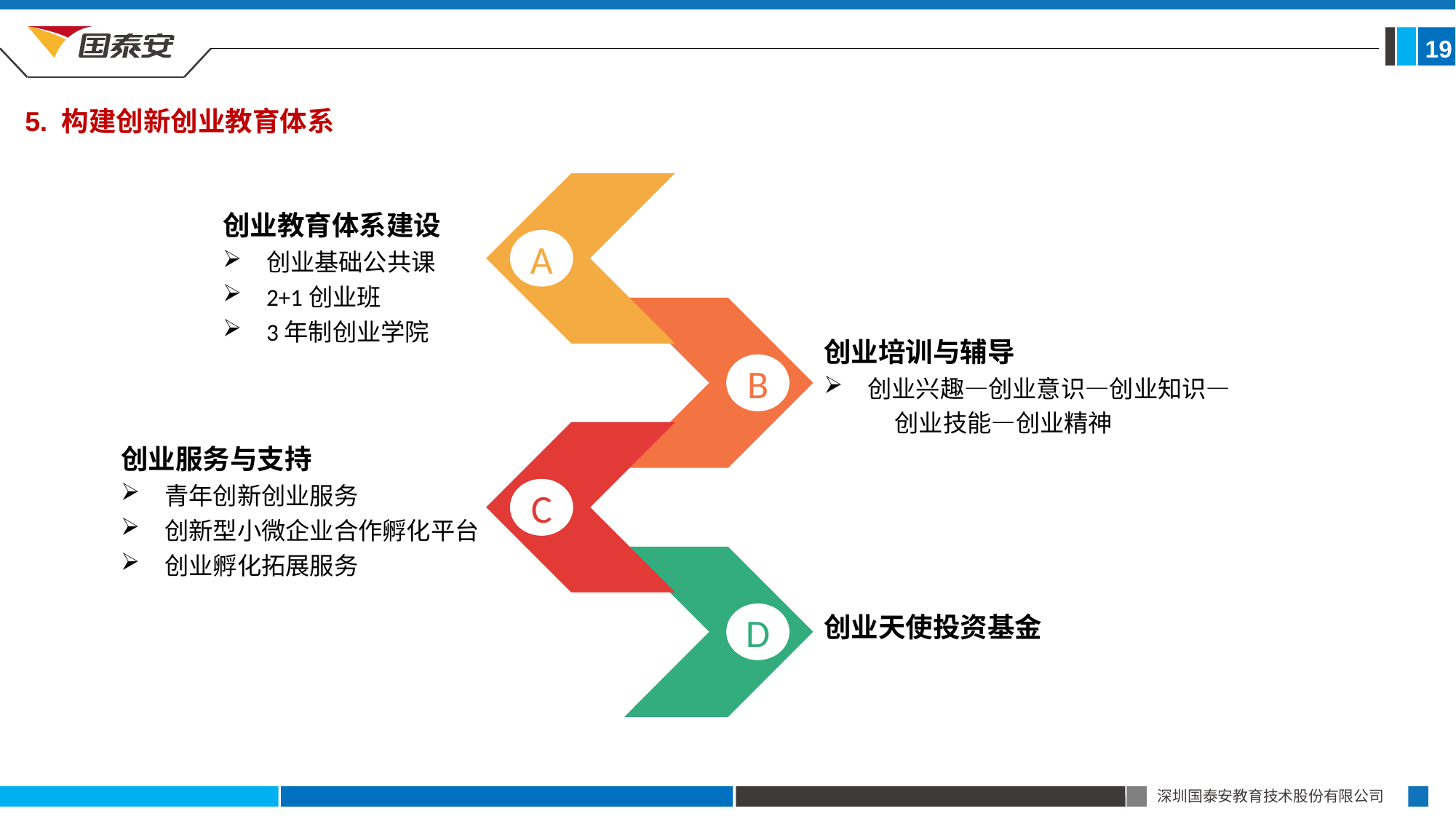

19
5. 构建创新创业教育体系

创业教育体系建设
创业基础公共课
2+1创业班
3年制创业学院
A

创业培训与辅导
创业兴趣—创业意识—创业知识—                创业技能—创业精神
B

创业服务与支持
青年创新创业服务
创新型小微企业合作孵化平台
创业孵化拓展服务
C

创业天使投资基金
D